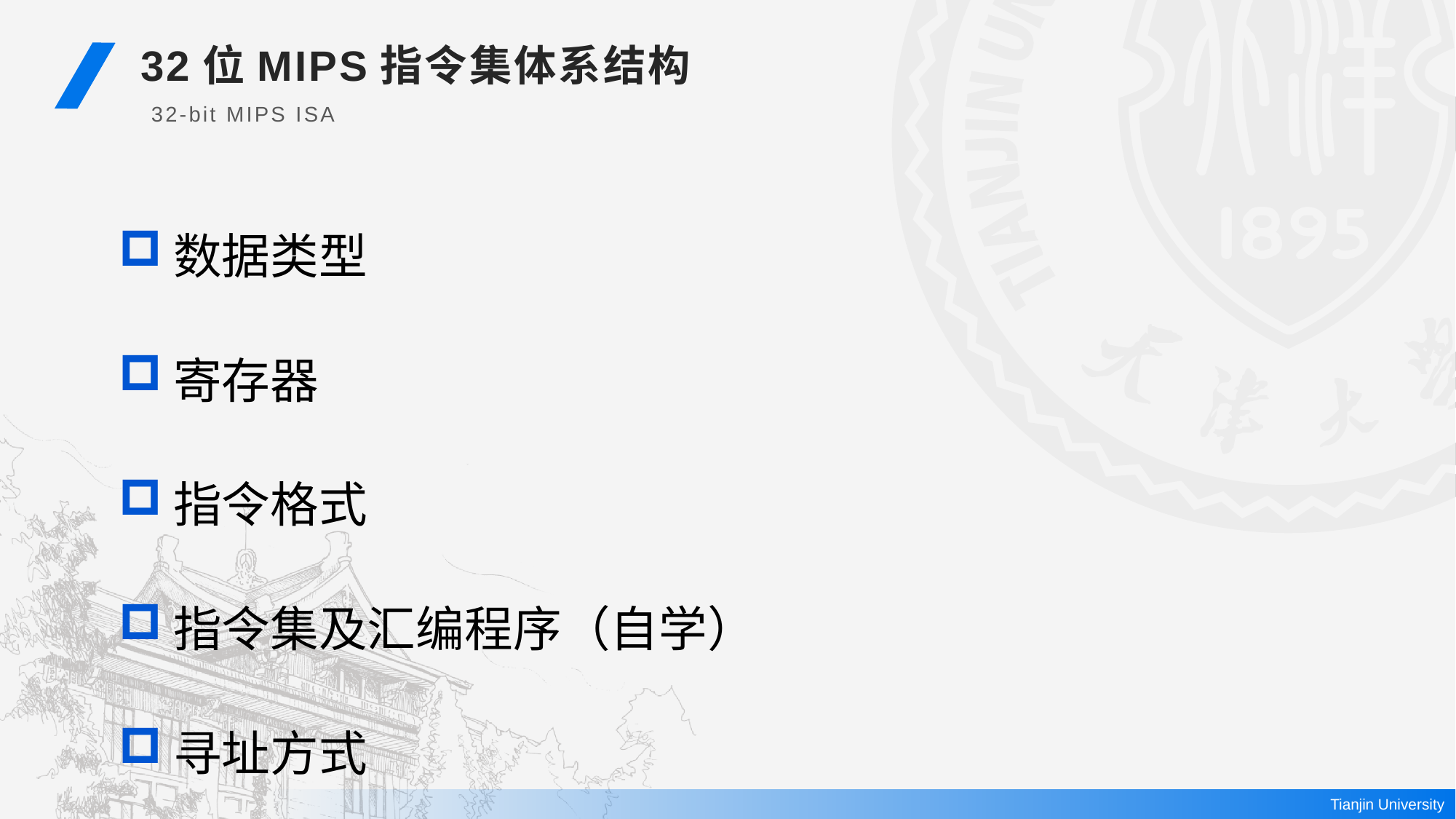

32位MIPS指令集体系结构
32-bit MIPS ISA
数据类型
寄存器
指令格式
指令集及汇编程序（自学）
寻址方式